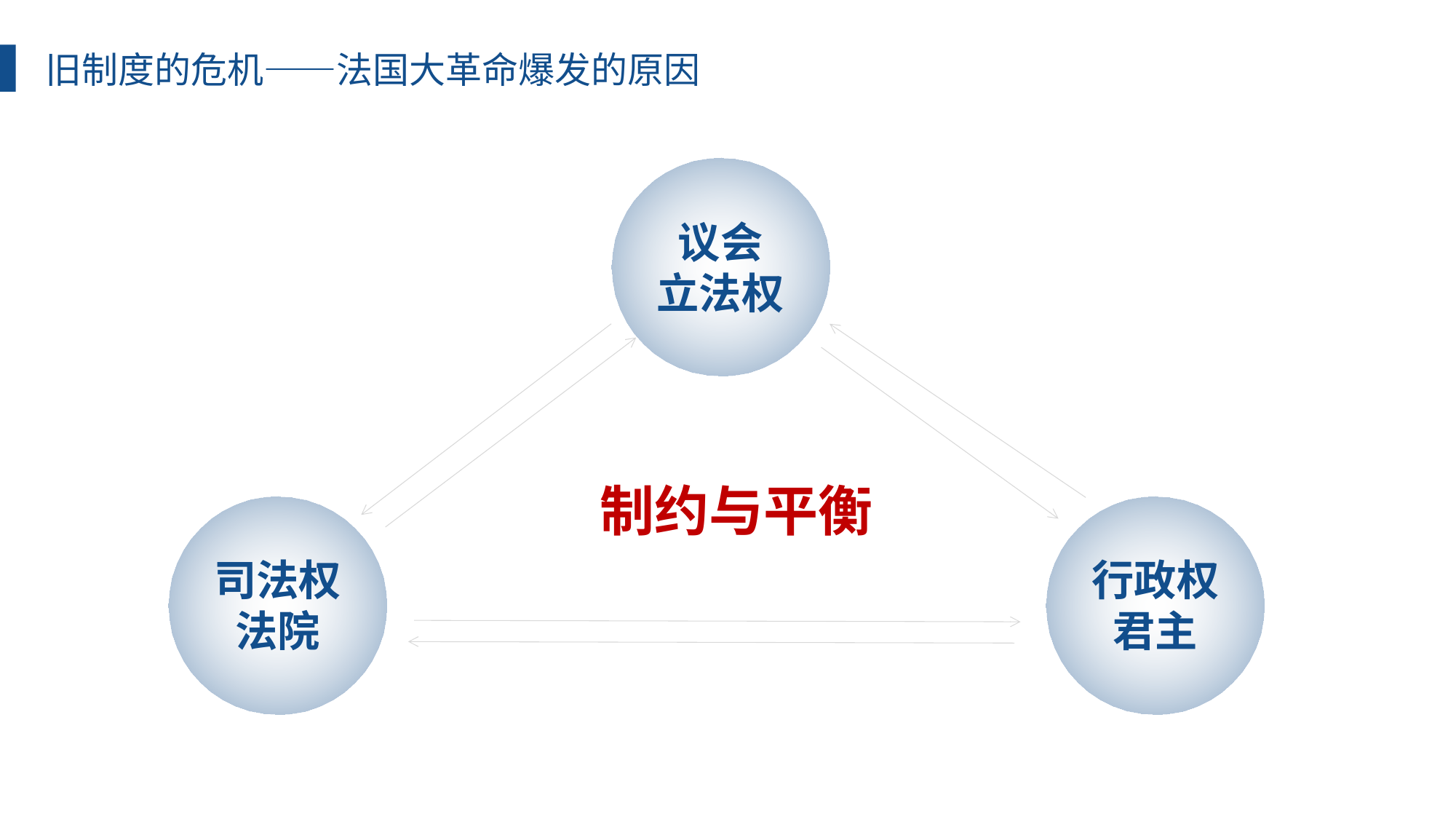

旧制度的危机——法国大革命爆发的原因

议会
立法权
制约与平衡

行政权
君主
司法权
法院